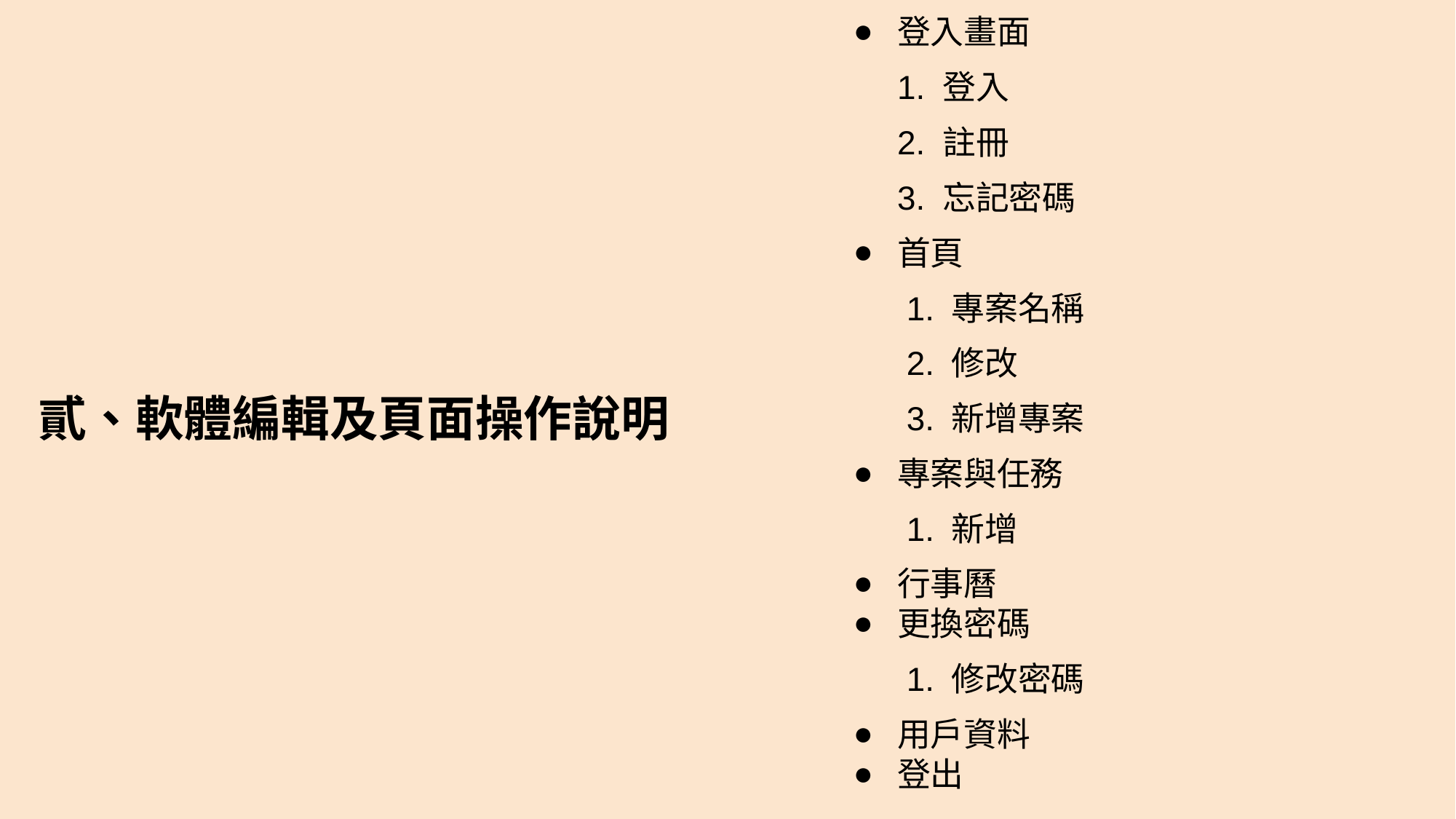

貳、軟體編輯及頁面操作說明

登入畫面
1. 登入
2. 註冊
3. 忘記密碼
首頁
 1. 專案名稱
 2. 修改
 3. 新增專案
專案與任務
 1. 新增
行事曆
更換密碼
 1. 修改密碼
用戶資料
登出